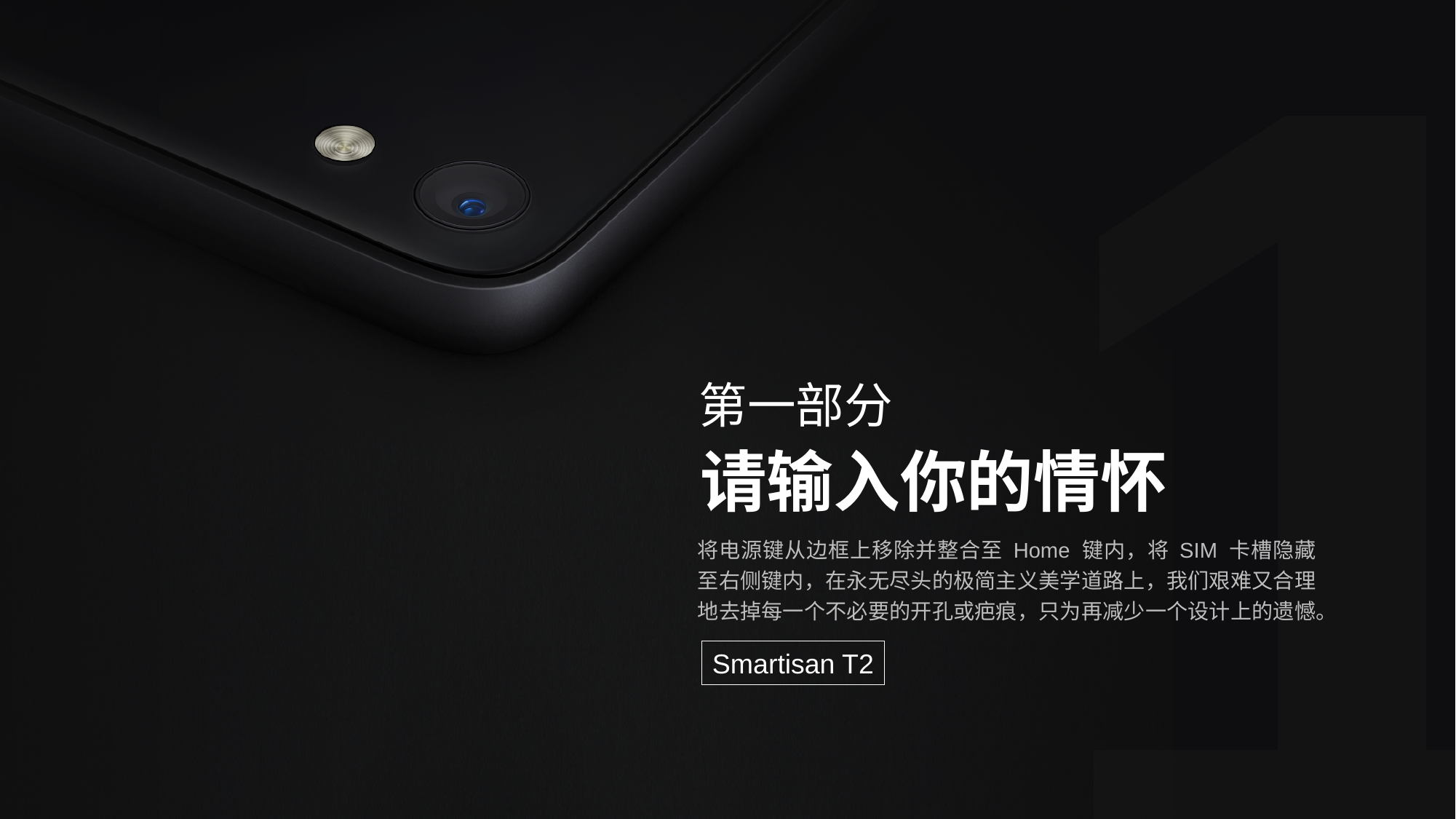

1
第一部分
请输入你的情怀
将电源键从边框上移除并整合至 Home 键内，将 SIM 卡槽隐藏至右侧键内，在永无尽头的极简主义美学道路上，我们艰难又合理地去掉每一个不必要的开孔或疤痕，只为再减少一个设计上的遗憾。
Smartisan T2